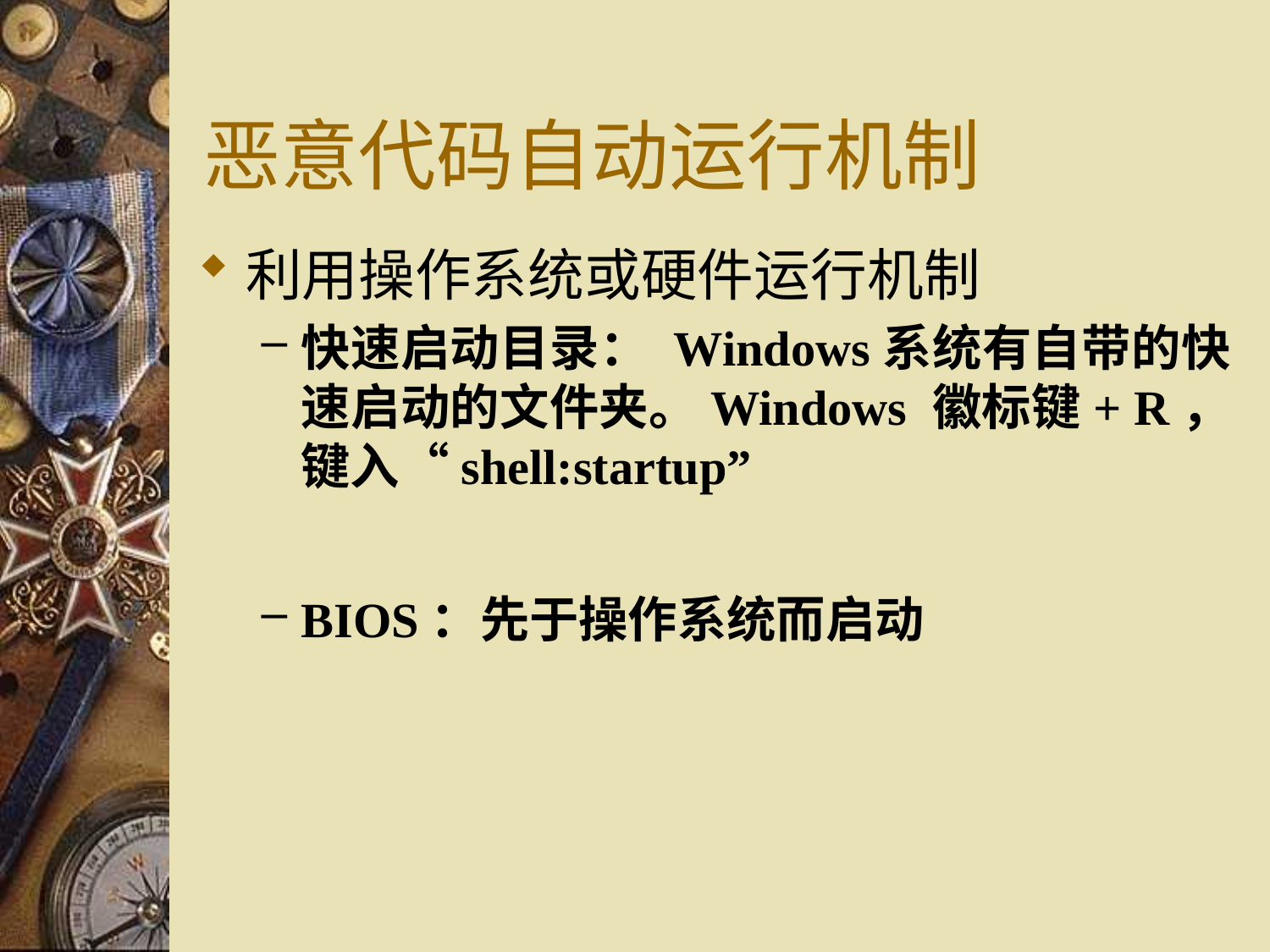

# 恶意代码自动运行机制
利用操作系统或硬件运行机制
快速启动目录：​ Windows系统有自带的快速启动的文件夹。Windows 徽标键+ R，键入“shell:startup”

BIOS：先于操作系统而启动